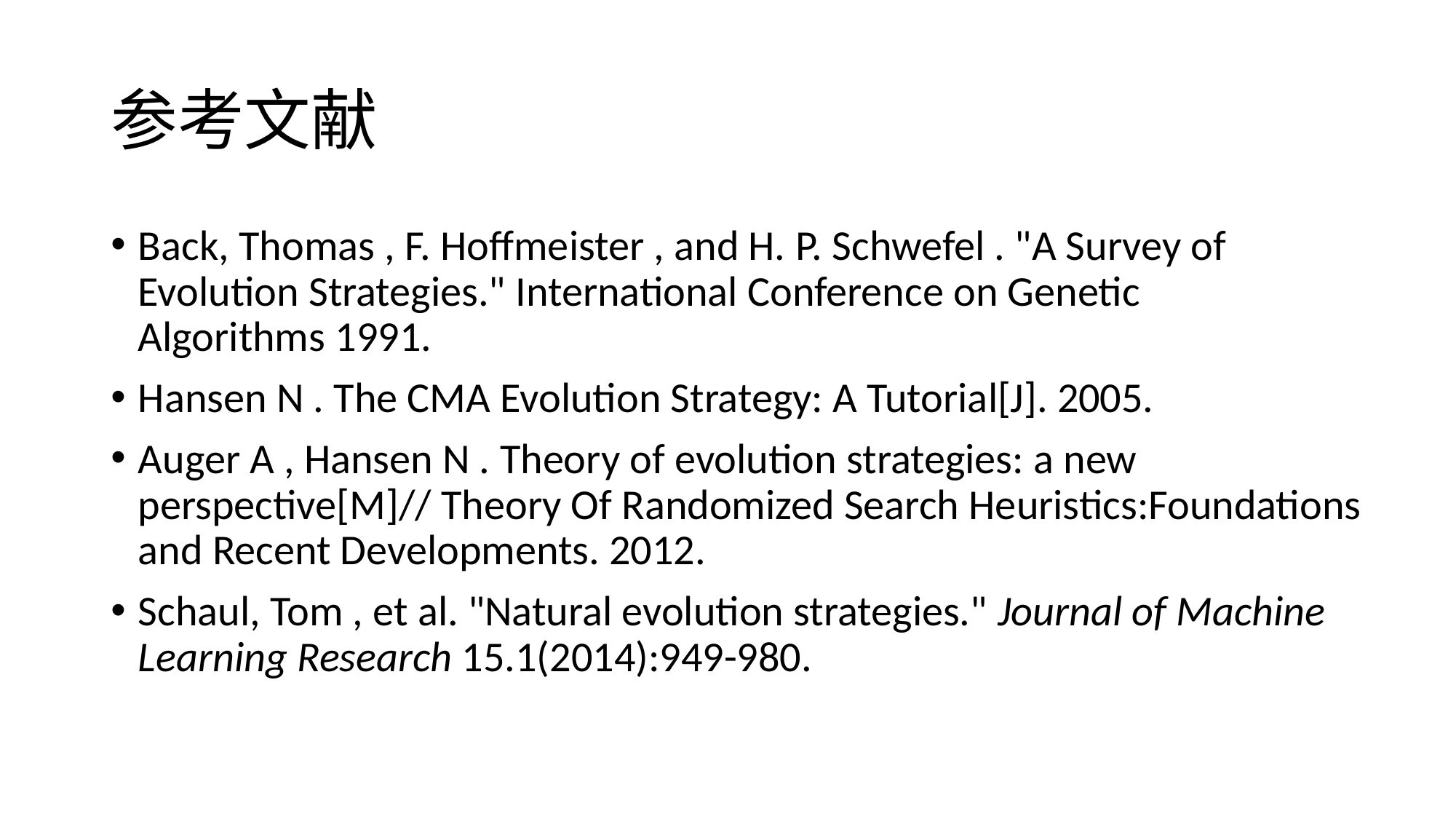

# 参考文献
Back, Thomas , F. Hoffmeister , and H. P. Schwefel . "A Survey of Evolution Strategies." International Conference on Genetic Algorithms 1991.
Hansen N . The CMA Evolution Strategy: A Tutorial[J]. 2005.
Auger A , Hansen N . Theory of evolution strategies: a new perspective[M]// Theory Of Randomized Search Heuristics:Foundations and Recent Developments. 2012.
Schaul, Tom , et al. "Natural evolution strategies." Journal of Machine Learning Research 15.1(2014):949-980.